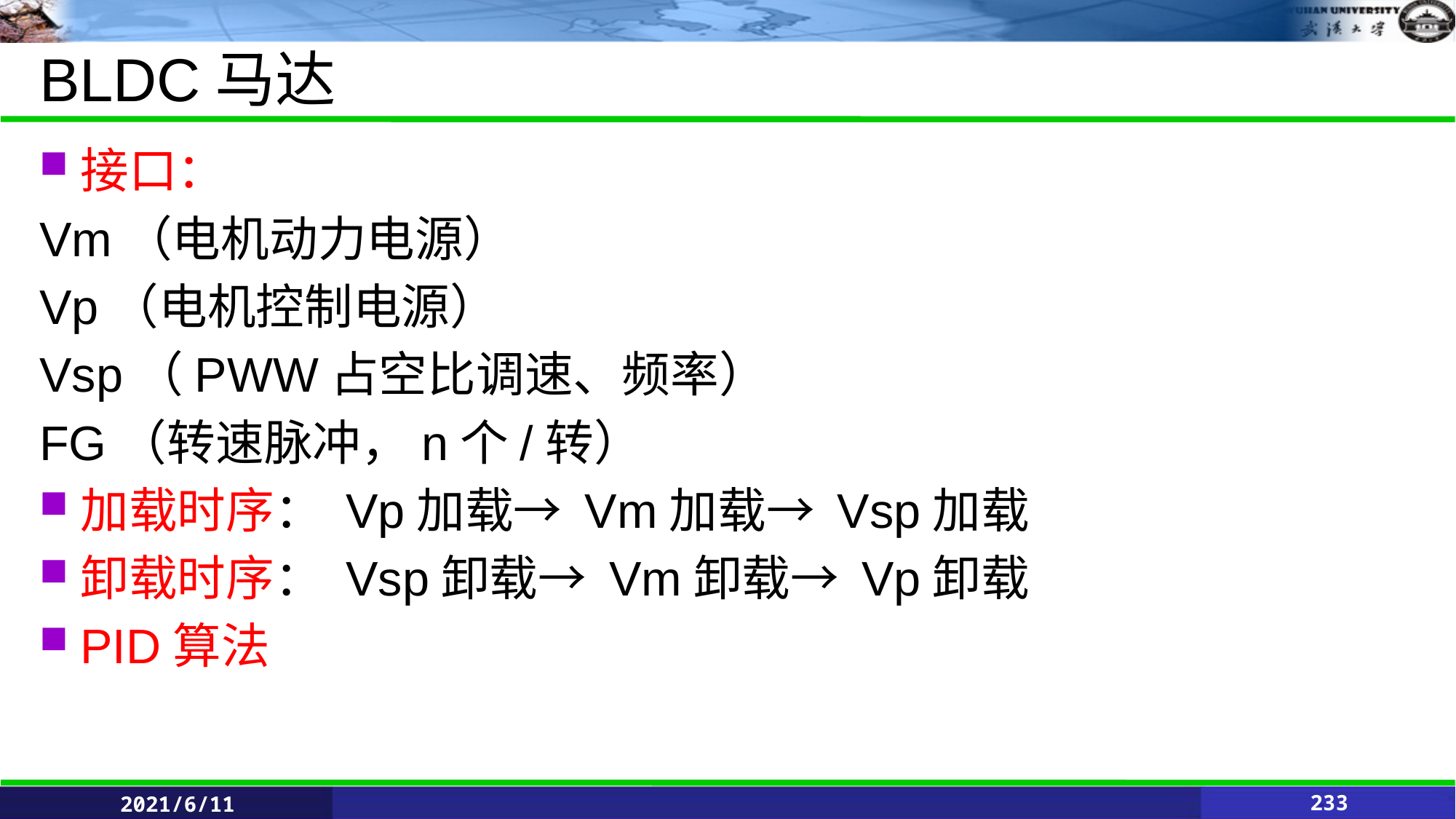

# BLDC马达
接口：
Vm（电机动力电源）
Vp（电机控制电源）
Vsp（PWW占空比调速、频率）
FG（转速脉冲，n个/转）
加载时序： Vp加载→ Vm加载→ Vsp加载
卸载时序： Vsp卸载→ Vm卸载→ Vp卸载
PID算法
2021/6/11

233